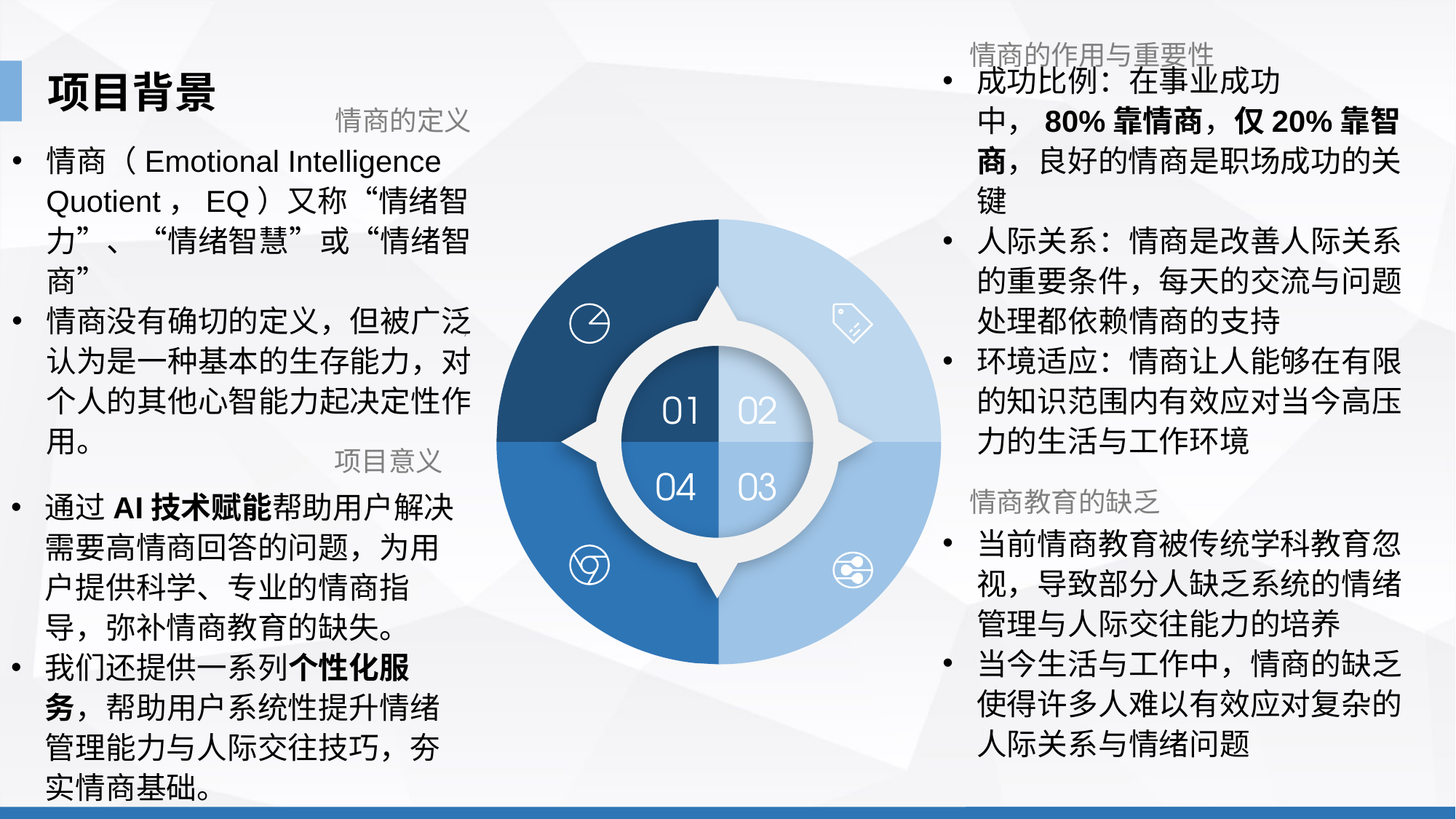

情商的作用与重要性

项目背景
成功比例：在事业成功中，80%靠情商，仅20%靠智商，良好的情商是职场成功的关键
人际关系：情商是改善人际关系的重要条件，每天的交流与问题处理都依赖情商的支持
环境适应：情商让人能够在有限的知识范围内有效应对当今高压力的生活与工作环境

情商（Emotional Intelligence Quotient，EQ）又称“情绪智力”、“情绪智慧”或“情绪智商”
情商没有确切的定义，但被广泛认为是一种基本的生存能力，对个人的其他心智能力起决定性作用。
情商的定义

,

01
02
项目意义

通过AI技术赋能帮助用户解决需要高情商回答的问题，为用户提供科学、专业的情商指导，弥补情商教育的缺失。
我们还提供一系列个性化服务，帮助用户系统性提升情绪管理能力与人际交往技巧，夯实情商基础。
04
03
情商教育的缺乏

当前情商教育被传统学科教育忽视，导致部分人缺乏系统的情绪管理与人际交往能力的培养
当今生活与工作中，情商的缺乏使得许多人难以有效应对复杂的人际关系与情绪问题